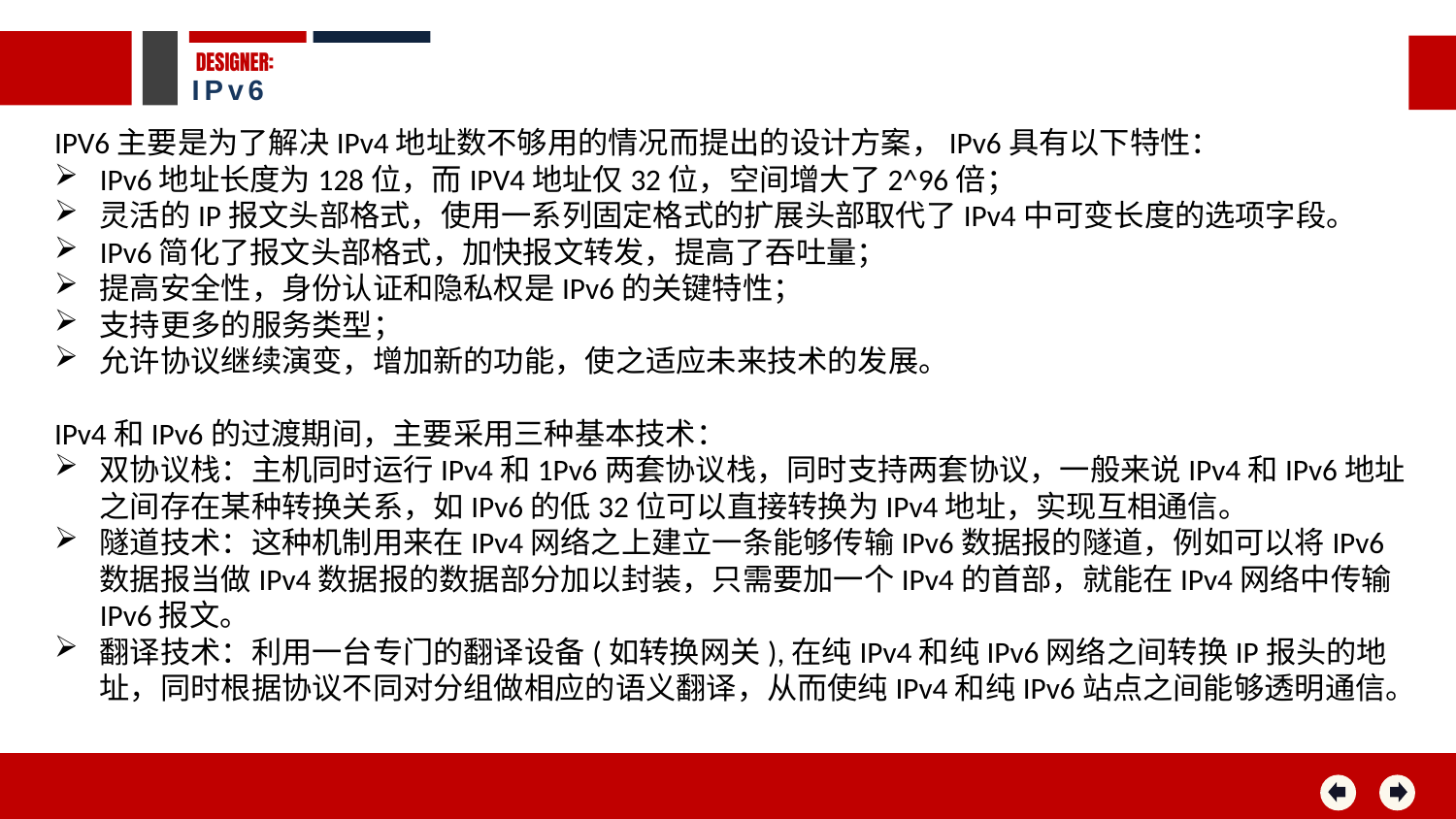

DESIGNER:
IPv6
IPV6主要是为了解决IPv4地址数不够用的情况而提出的设计方案，IPv6具有以下特性：
IPv6地址长度为128位，而IPV4地址仅32位，空间增大了2^96倍；
灵活的IP报文头部格式，使用一系列固定格式的扩展头部取代了IPv4中可变长度的选项字段。
IPv6简化了报文头部格式，加快报文转发，提高了吞吐量；
提高安全性，身份认证和隐私权是IPv6的关键特性；
支持更多的服务类型；
允许协议继续演变，增加新的功能，使之适应未来技术的发展。

IPv4和IPv6的过渡期间，主要采用三种基本技术：
双协议栈：主机同时运行IPv4和1Pv6两套协议栈，同时支持两套协议，一般来说IPv4和IPv6地址之间存在某种转换关系，如IPv6的低32位可以直接转换为IPv4地址，实现互相通信。
隧道技术：这种机制用来在IPv4网络之上建立一条能够传输IPv6数据报的隧道，例如可以将IPv6数据报当做IPv4数据报的数据部分加以封装，只需要加一个IPv4的首部，就能在IPv4网络中传输IPv6报文。
翻译技术：利用一台专门的翻译设备(如转换网关),在纯IPv4和纯IPv6网络之间转换IP报头的地址，同时根据协议不同对分组做相应的语义翻译，从而使纯IPv4和纯IPv6站点之间能够透明通信。